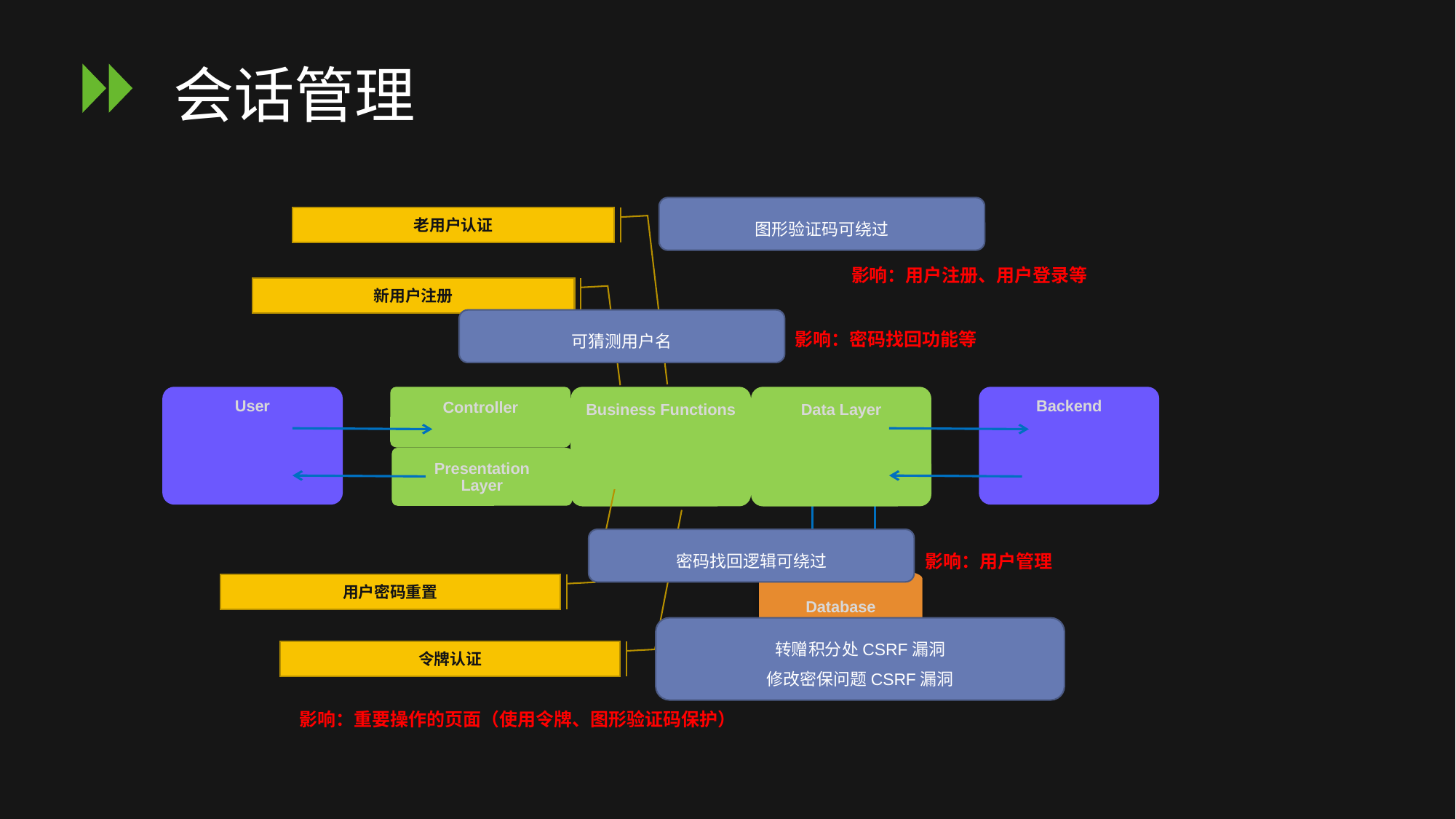

# 会话管理
图形验证码可绕过
老用户认证
影响：用户注册、用户登录等
新用户注册
可猜测用户名
影响：密码找回功能等
User

Business Functions

Data Layer
Backend

Controller

Presentation
Layer
密码找回逻辑可绕过
影响：用户管理
Database
用户密码重置
转赠积分处CSRF漏洞
修改密保问题CSRF漏洞
令牌认证
影响：重要操作的页面（使用令牌、图形验证码保护）